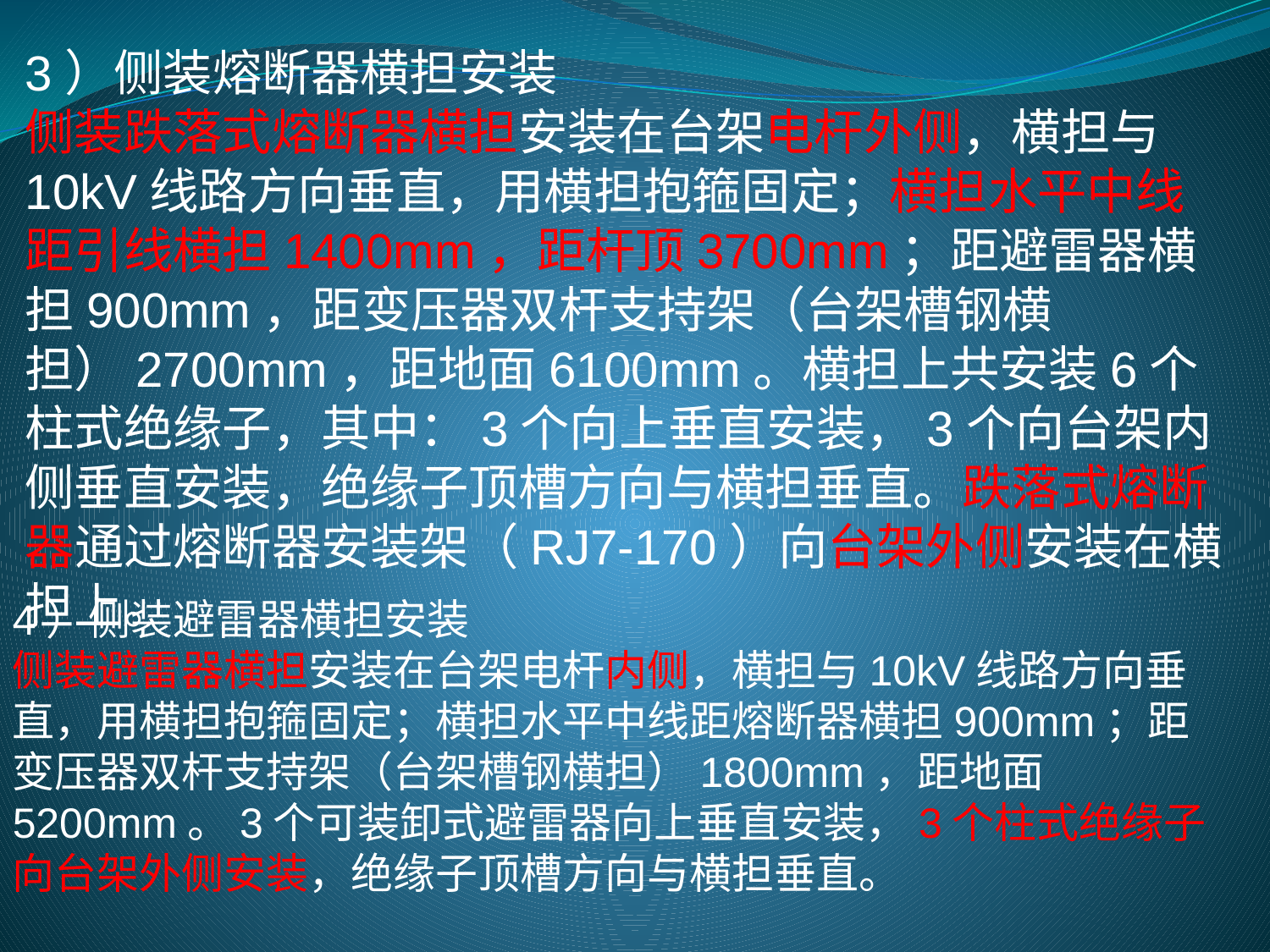

3）侧装熔断器横担安装
侧装跌落式熔断器横担安装在台架电杆外侧，横担与10kV线路方向垂直，用横担抱箍固定；横担水平中线距引线横担1400mm，距杆顶3700mm；距避雷器横担900mm，距变压器双杆支持架（台架槽钢横担）2700mm，距地面6100mm。横担上共安装6个柱式绝缘子，其中：3个向上垂直安装，3个向台架内侧垂直安装，绝缘子顶槽方向与横担垂直。跌落式熔断器通过熔断器安装架（RJ7-170）向台架外侧安装在横担上。
4）侧装避雷器横担安装
侧装避雷器横担安装在台架电杆内侧，横担与10kV线路方向垂直，用横担抱箍固定；横担水平中线距熔断器横担900mm；距变压器双杆支持架（台架槽钢横担）1800mm，距地面5200mm。3个可装卸式避雷器向上垂直安装，3个柱式绝缘子向台架外侧安装，绝缘子顶槽方向与横担垂直。